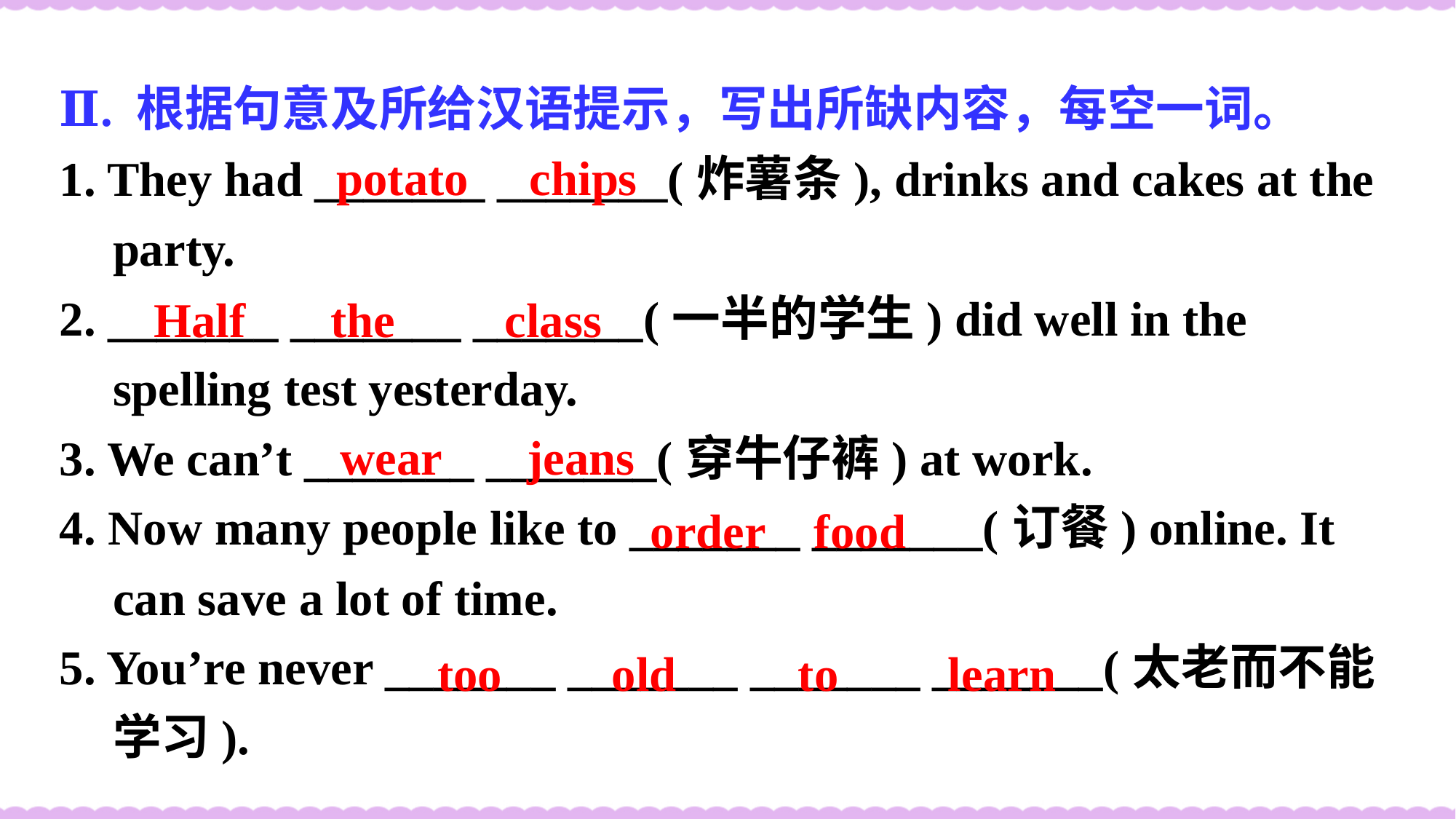

Ⅱ. 根据句意及所给汉语提示，写出所缺内容，每空一词。
1. They had _______ _______(炸薯条), drinks and cakes at the party.
2. _______ _______ _______(一半的学生) did well in the spelling test yesterday.
3. We can’t _______ _______(穿牛仔裤) at work.
4. Now many people like to _______ _______(订餐) online. It can save a lot of time.
5. You’re never _______ _______ _______ _______(太老而不能学习).
 potato     chips
Half       the         class
  wear       jeans
order    food
too         old          to         learn